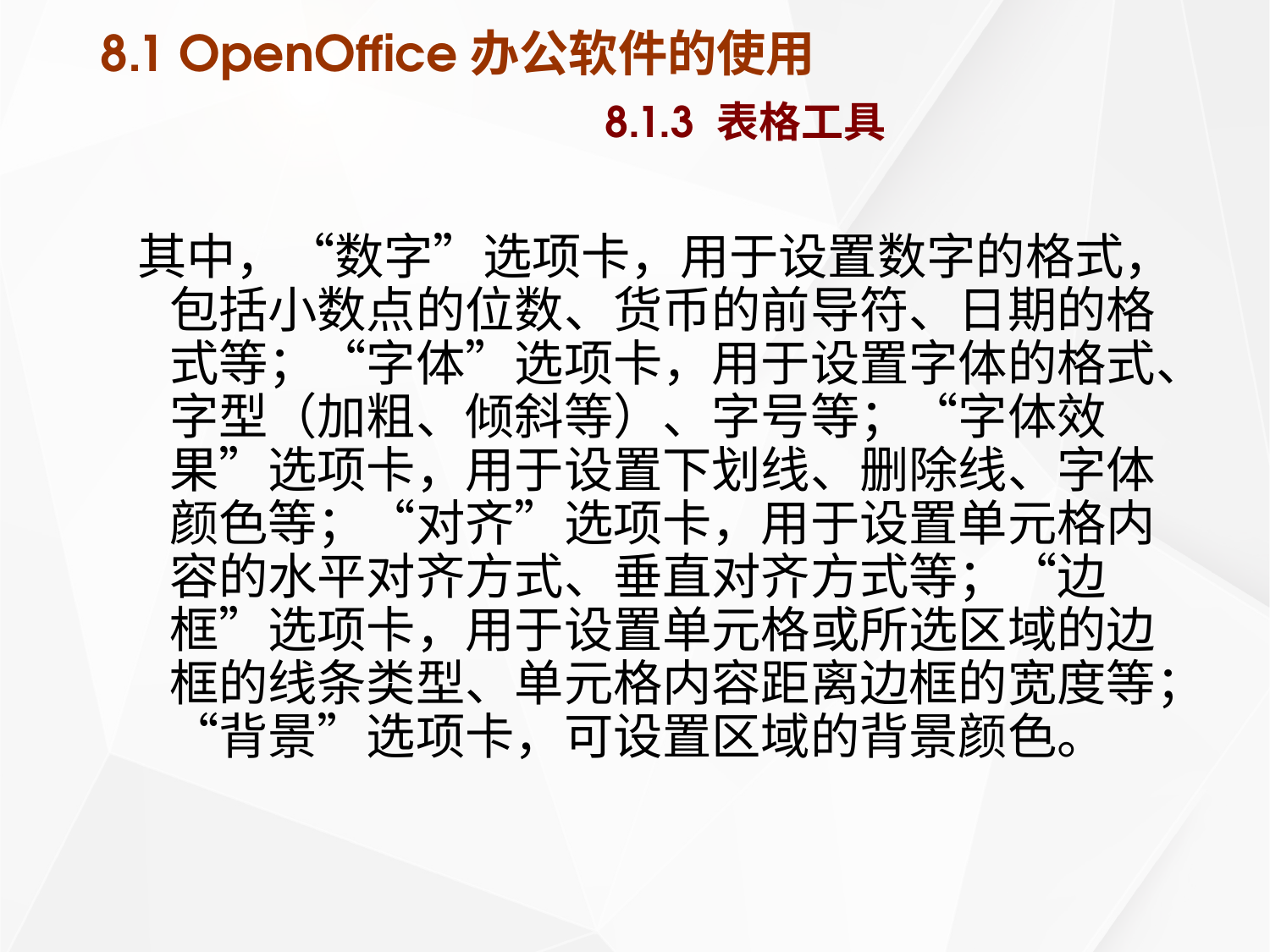

# 8.1 OpenOffice办公软件的使用 8.1.3 表格工具
其中，“数字”选项卡，用于设置数字的格式，包括小数点的位数、货币的前导符、日期的格式等；“字体”选项卡，用于设置字体的格式、字型（加粗、倾斜等）、字号等；“字体效果”选项卡，用于设置下划线、删除线、字体颜色等；“对齐”选项卡，用于设置单元格内容的水平对齐方式、垂直对齐方式等；“边框”选项卡，用于设置单元格或所选区域的边框的线条类型、单元格内容距离边框的宽度等；“背景”选项卡，可设置区域的背景颜色。